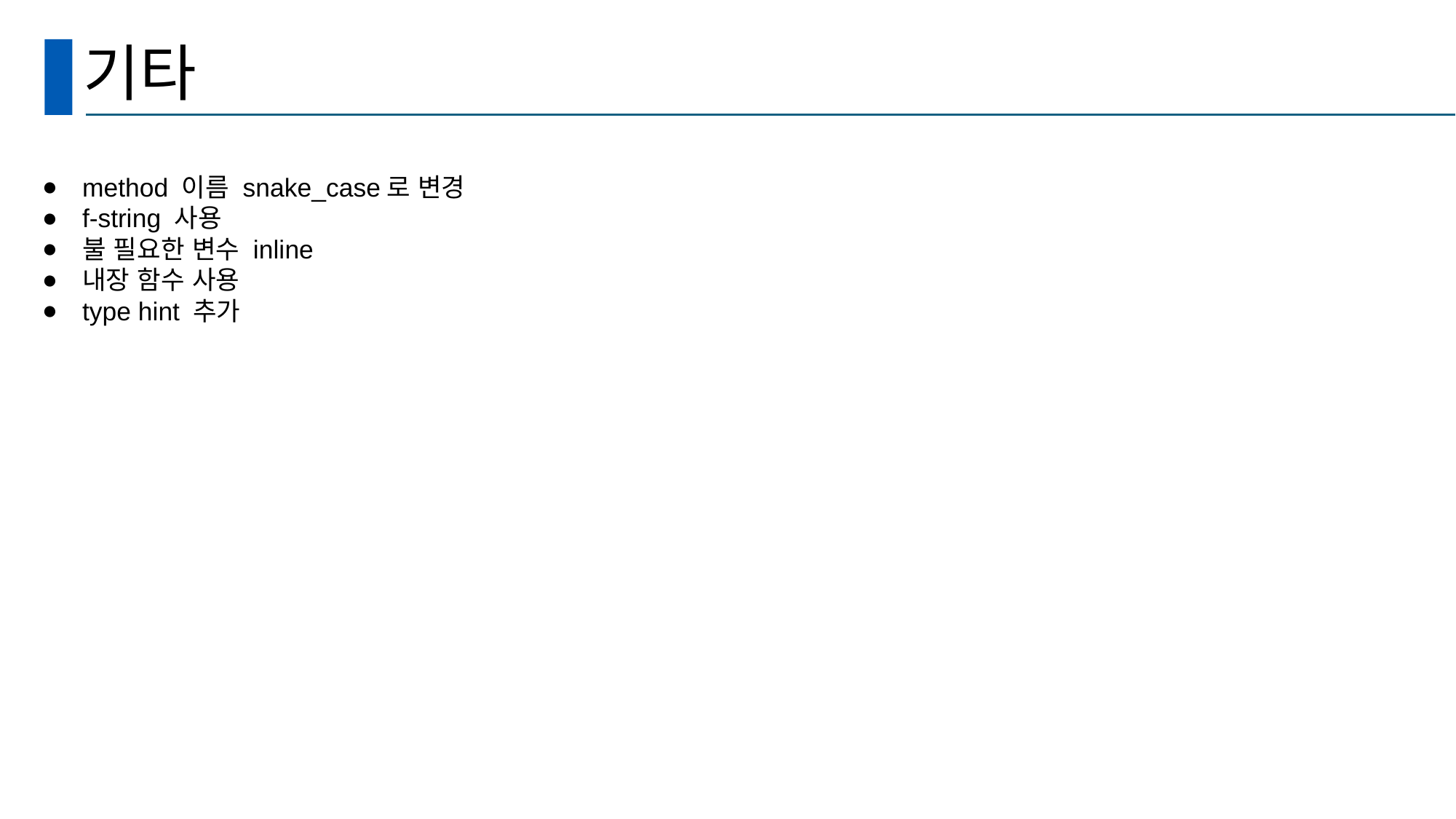

# 기타
method 이름 snake_case로 변경
f-string 사용
불 필요한 변수 inline
내장 함수 사용
type hint 추가